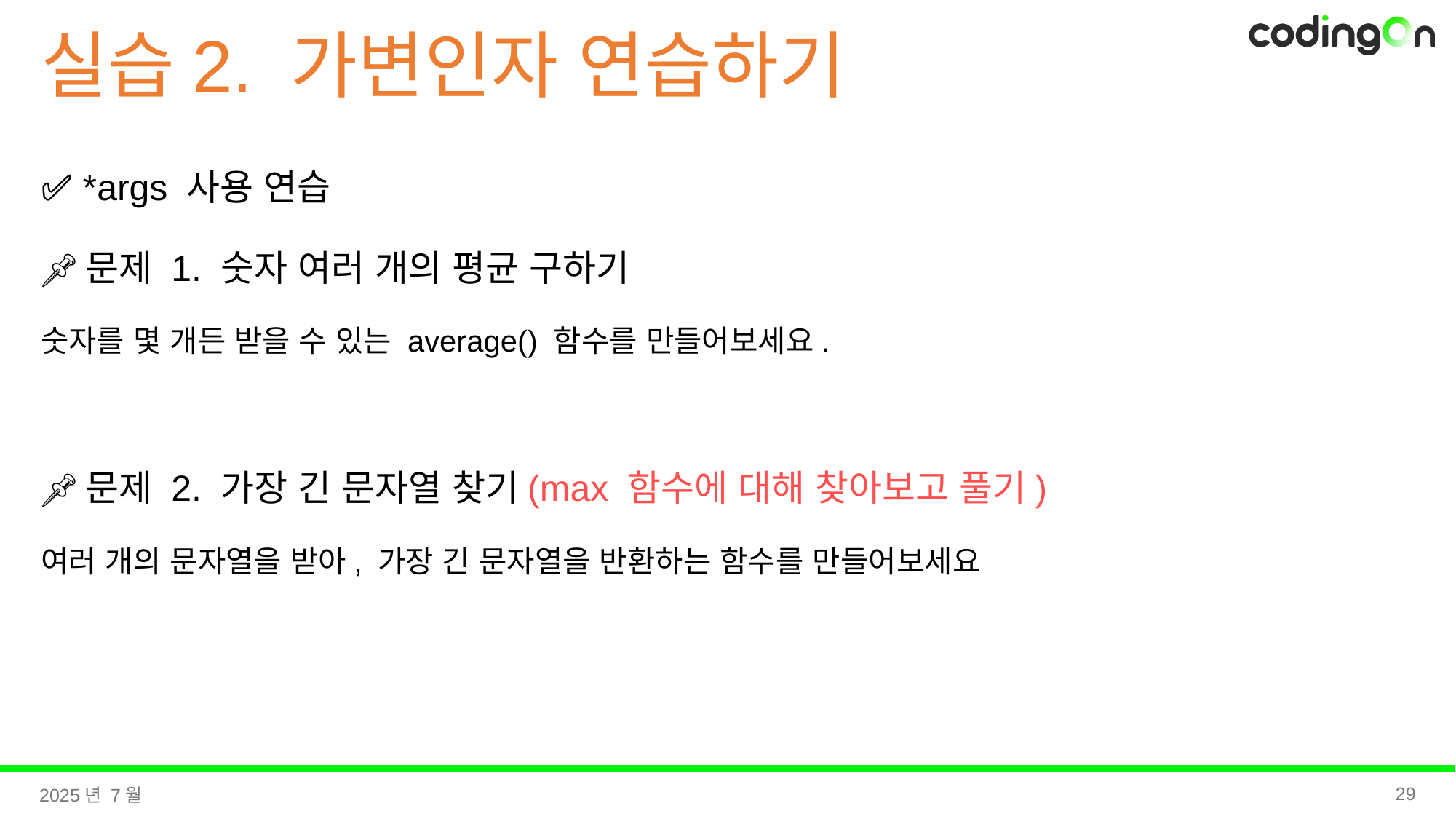

실습2. 가변인자 연습하기
✅ *args 사용 연습
📌문제 1. 숫자 여러 개의 평균 구하기
숫자를 몇 개든 받을 수 있는 average() 함수를 만들어보세요.

📌문제 2. 가장 긴 문자열 찾기(max 함수에 대해 찾아보고 풀기)
여러 개의 문자열을 받아, 가장 긴 문자열을 반환하는 함수를 만들어보세요
29
2025년 7월